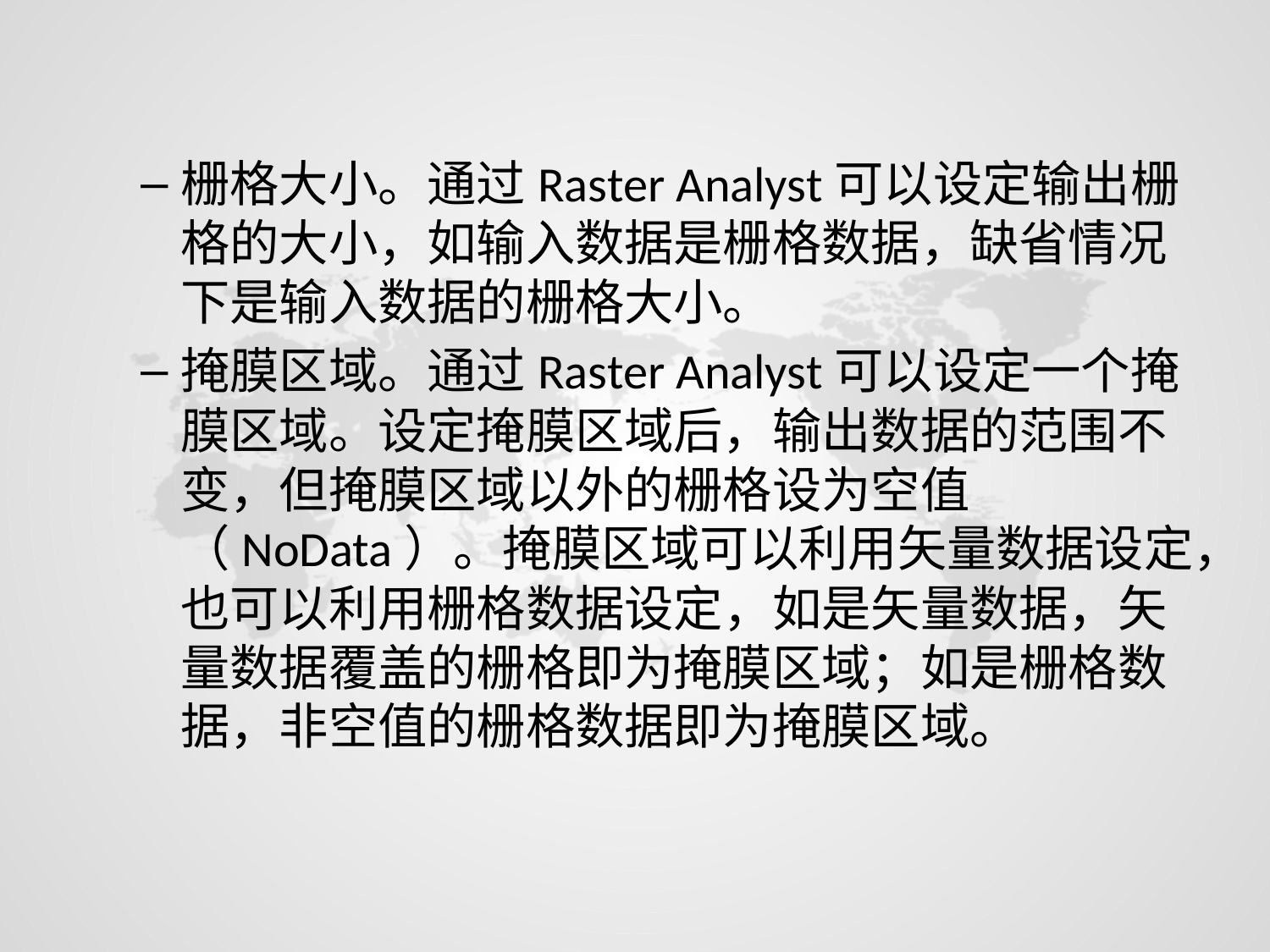

栅格大小。通过Raster Analyst可以设定输出栅格的大小，如输入数据是栅格数据，缺省情况下是输入数据的栅格大小。
掩膜区域。通过Raster Analyst可以设定一个掩膜区域。设定掩膜区域后，输出数据的范围不变，但掩膜区域以外的栅格设为空值（NoData）。掩膜区域可以利用矢量数据设定，也可以利用栅格数据设定，如是矢量数据，矢量数据覆盖的栅格即为掩膜区域；如是栅格数据，非空值的栅格数据即为掩膜区域。